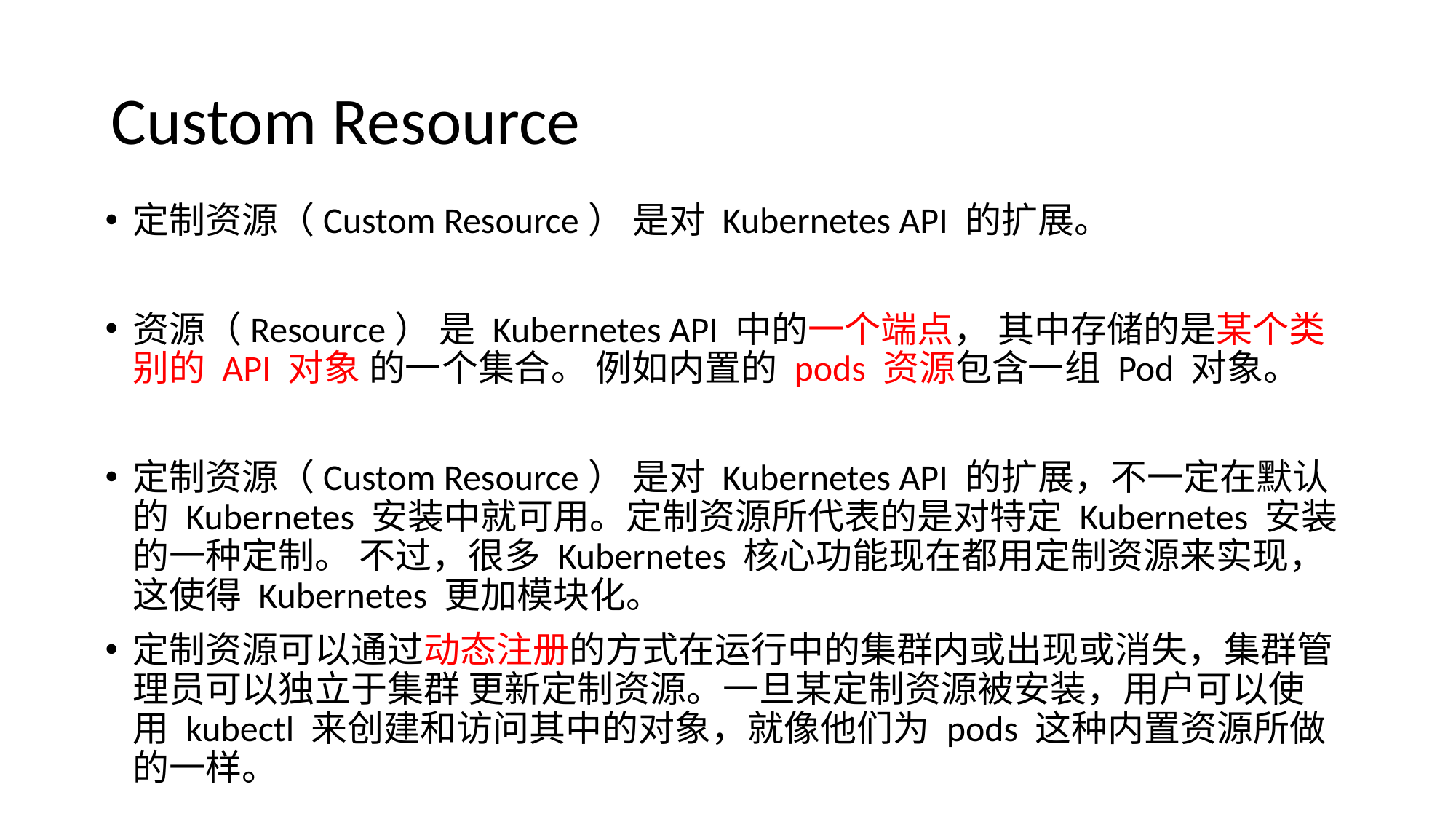

# Custom Resource
定制资源（Custom Resource） 是对 Kubernetes API 的扩展。

资源（Resource） 是 Kubernetes API 中的一个端点， 其中存储的是某个类别的 API 对象 的一个集合。 例如内置的 pods 资源包含一组 Pod 对象。

定制资源（Custom Resource） 是对 Kubernetes API 的扩展，不一定在默认的 Kubernetes 安装中就可用。定制资源所代表的是对特定 Kubernetes 安装的一种定制。 不过，很多 Kubernetes 核心功能现在都用定制资源来实现，这使得 Kubernetes 更加模块化。
定制资源可以通过动态注册的方式在运行中的集群内或出现或消失，集群管理员可以独立于集群 更新定制资源。一旦某定制资源被安装，用户可以使用 kubectl 来创建和访问其中的对象，就像他们为 pods 这种内置资源所做的一样。